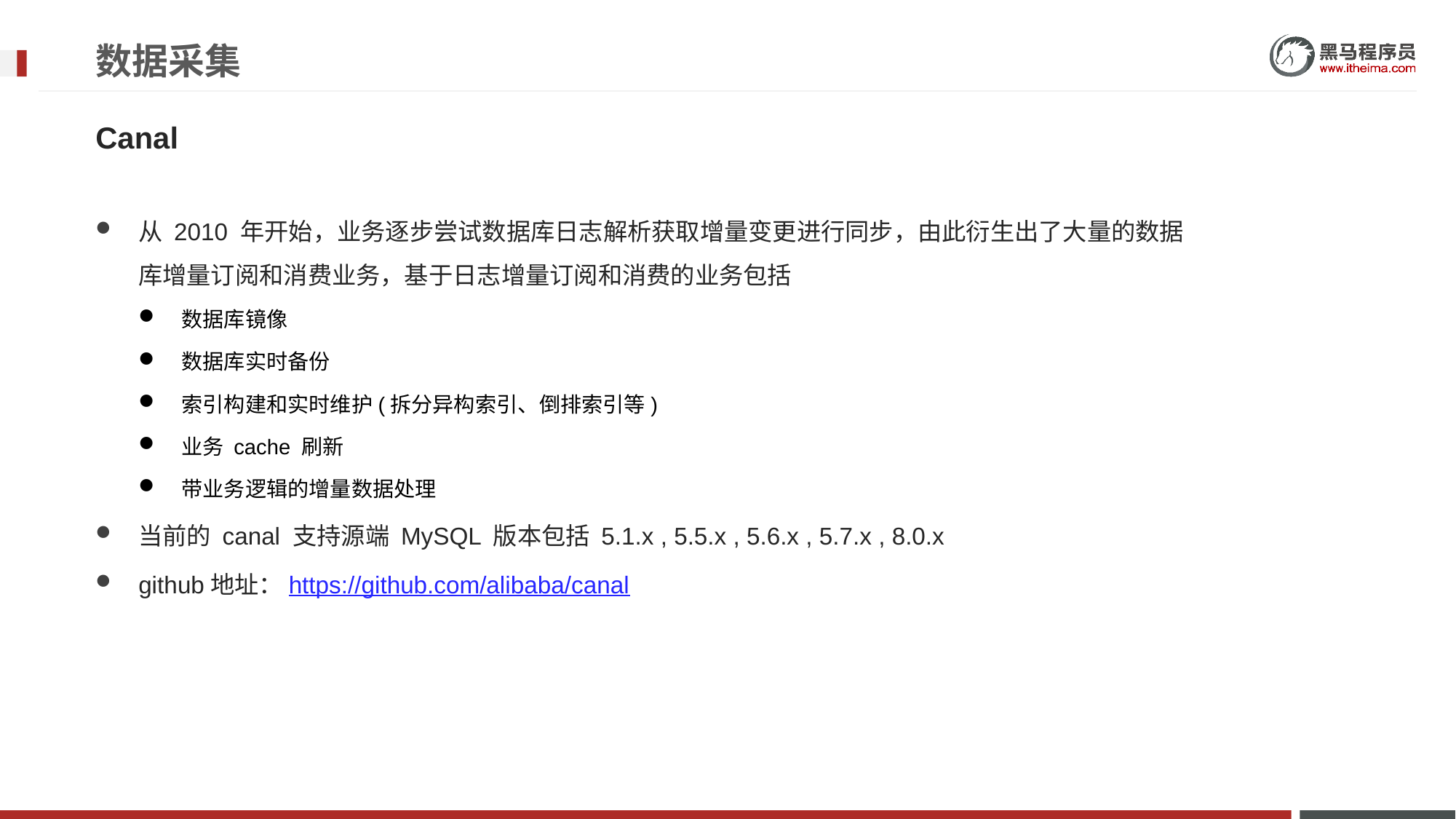

# 数据采集
Canal
从 2010 年开始，业务逐步尝试数据库日志解析获取增量变更进行同步，由此衍生出了大量的数据库增量订阅和消费业务，基于日志增量订阅和消费的业务包括
数据库镜像
数据库实时备份
索引构建和实时维护(拆分异构索引、倒排索引等)
业务 cache 刷新
带业务逻辑的增量数据处理
当前的 canal 支持源端 MySQL 版本包括 5.1.x , 5.5.x , 5.6.x , 5.7.x , 8.0.x
github地址：https://github.com/alibaba/canal